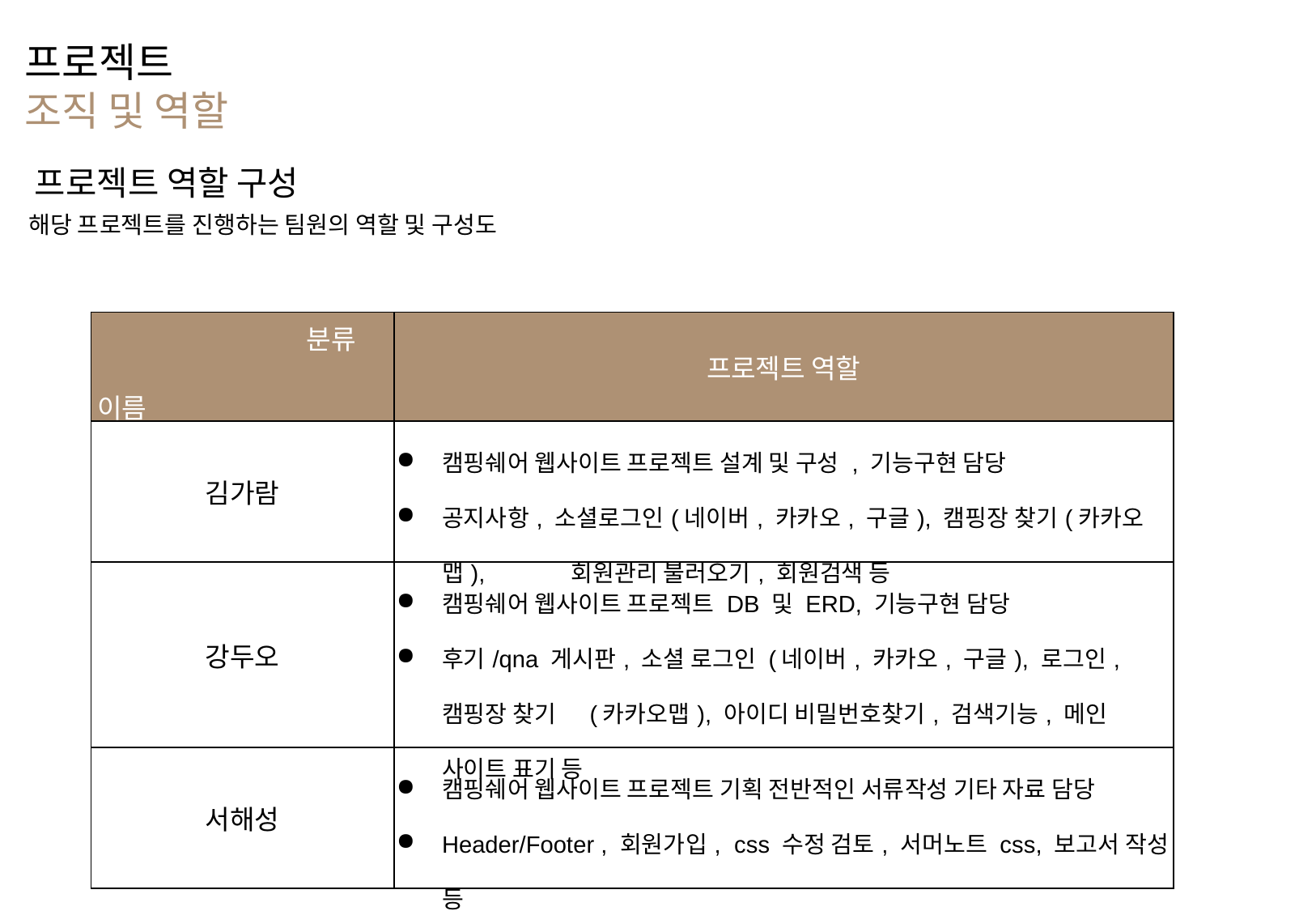

프로젝트
조직 및 역할
프로젝트 역할 구성
해당 프로젝트를 진행하는 팀원의 역할 및 구성도
| 분류 이름 | 프로젝트 역할 |
| --- | --- |
| 김가람 | 캠핑쉐어 웹사이트 프로젝트 설계 및 구성 , 기능구현 담당 공지사항, 소셜로그인(네이버, 카카오, 구글), 캠핑장 찾기(카카오맵), 회원관리 불러오기, 회원검색 등 |
| 강두오 | 캠핑쉐어 웹사이트 프로젝트 DB 및 ERD, 기능구현 담당 후기/qna 게시판, 소셜 로그인 (네이버, 카카오, 구글), 로그인, 캠핑장 찾기 (카카오맵), 아이디 비밀번호찾기, 검색기능, 메인 사이트 표기 등 |
| 서해성 | 캠핑쉐어 웹사이트 프로젝트 기획 전반적인 서류작성 기타 자료 담당 Header/Footer , 회원가입, css 수정 검토, 서머노트 css, 보고서 작성 등 |